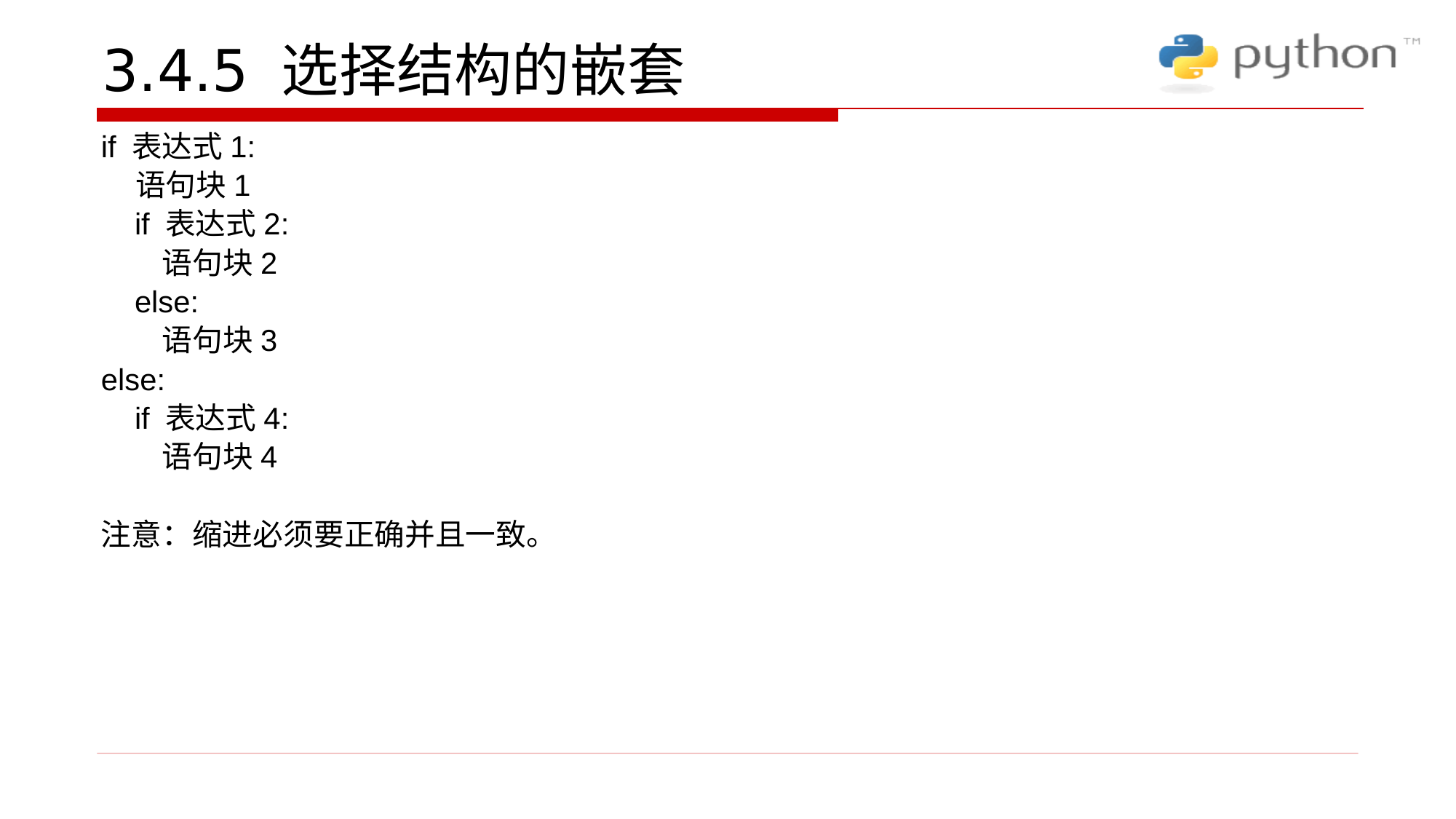

# 3.4.5 选择结构的嵌套
if 表达式1:
    语句块1
    if 表达式2:
        语句块2
    else:
        语句块3
else:
    if 表达式4:
        语句块4

注意：缩进必须要正确并且一致。